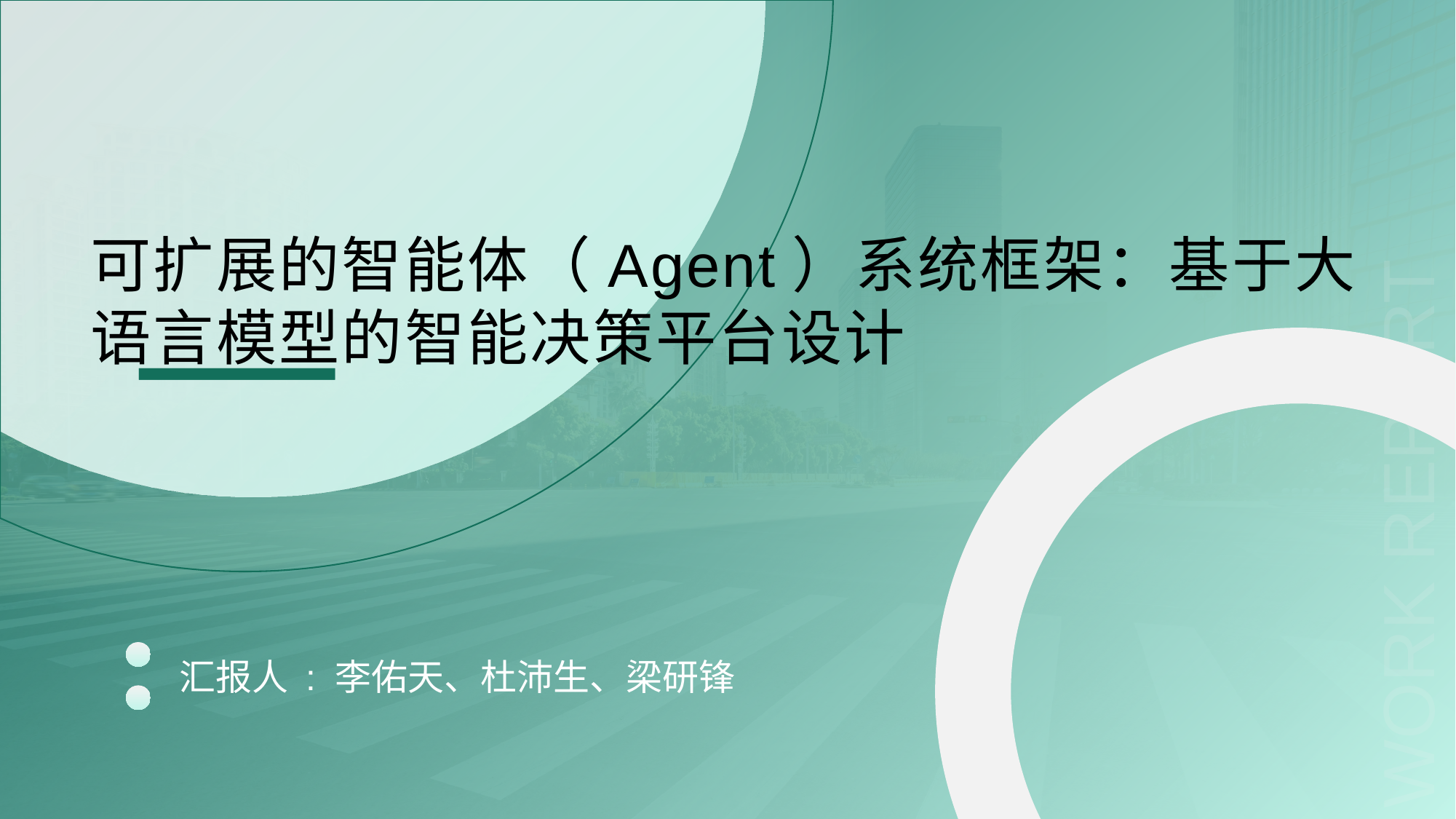

可扩展的智能体（Agent）系统框架：基于大语言模型的智能决策平台设计
汇报人 : 李佑天、杜沛生、梁研锋